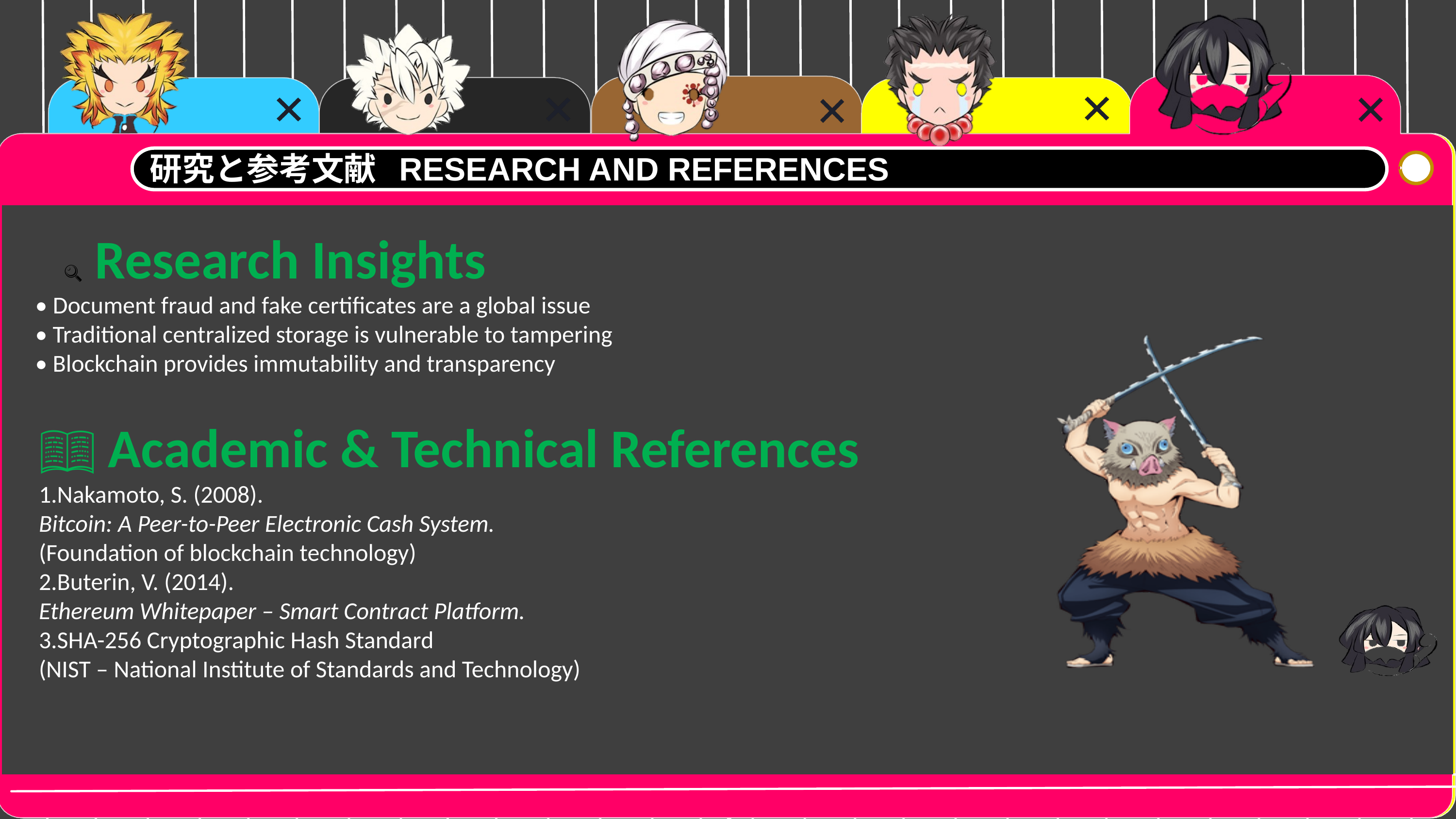

研究と参考文献  RESEARCH AND REFERENCES

       🔍 Research Insights
• Document fraud and fake certificates are a global issue
• Traditional centralized storage is vulnerable to tampering
• Blockchain provides immutability and transparency

📖 Academic & Technical References
Nakamoto, S. (2008).
Bitcoin: A Peer-to-Peer Electronic Cash System.
(Foundation of blockchain technology)
Buterin, V. (2014).
Ethereum Whitepaper – Smart Contract Platform.
SHA-256 Cryptographic Hash Standard
(NIST – National Institute of Standards and Technology)